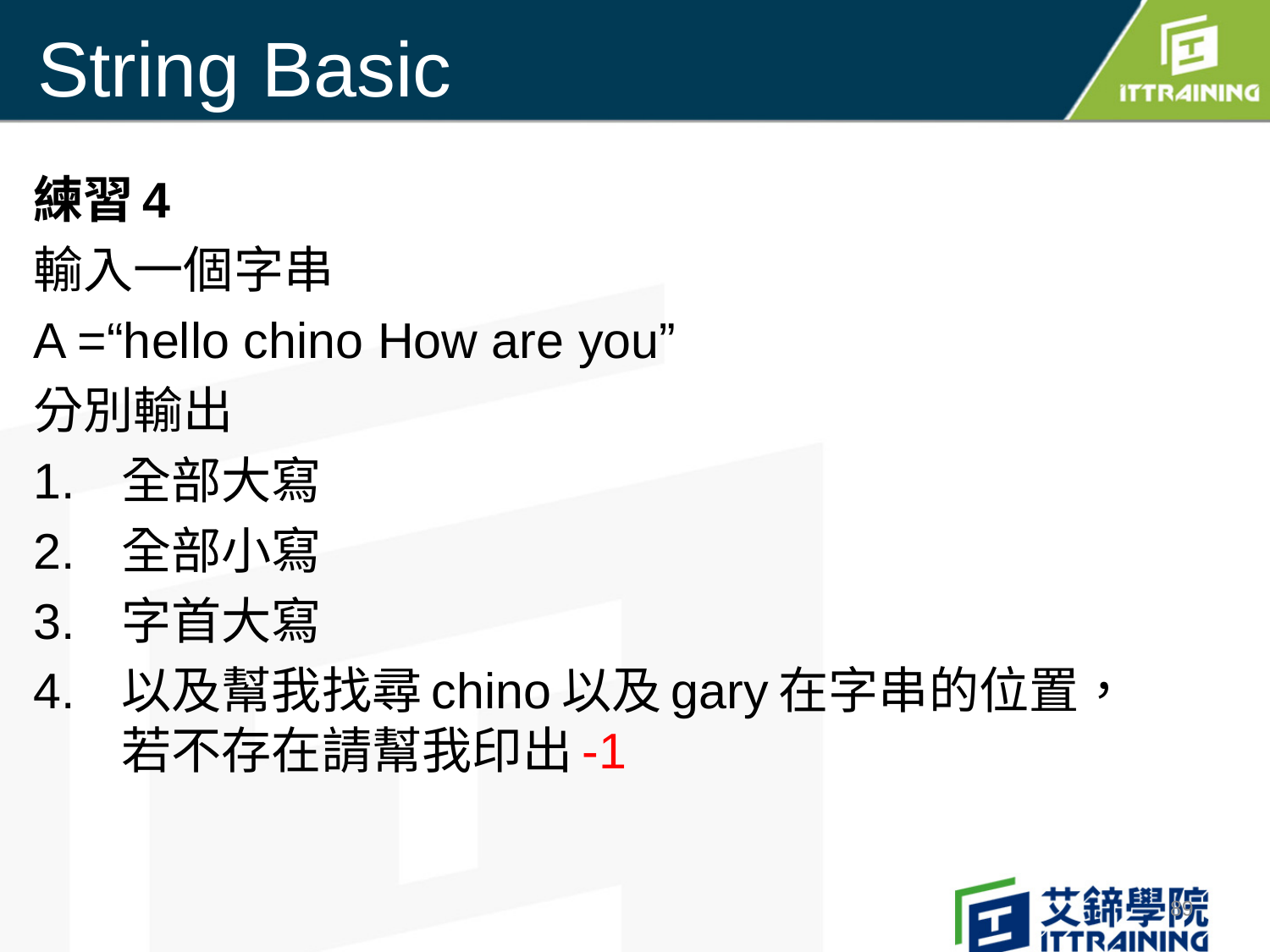

# String Basic
練習4
輸入一個字串
A =“hello chino How are you”
分別輸出
全部大寫
全部小寫
字首大寫
以及幫我找尋chino以及gary在字串的位置，若不存在請幫我印出-1
89